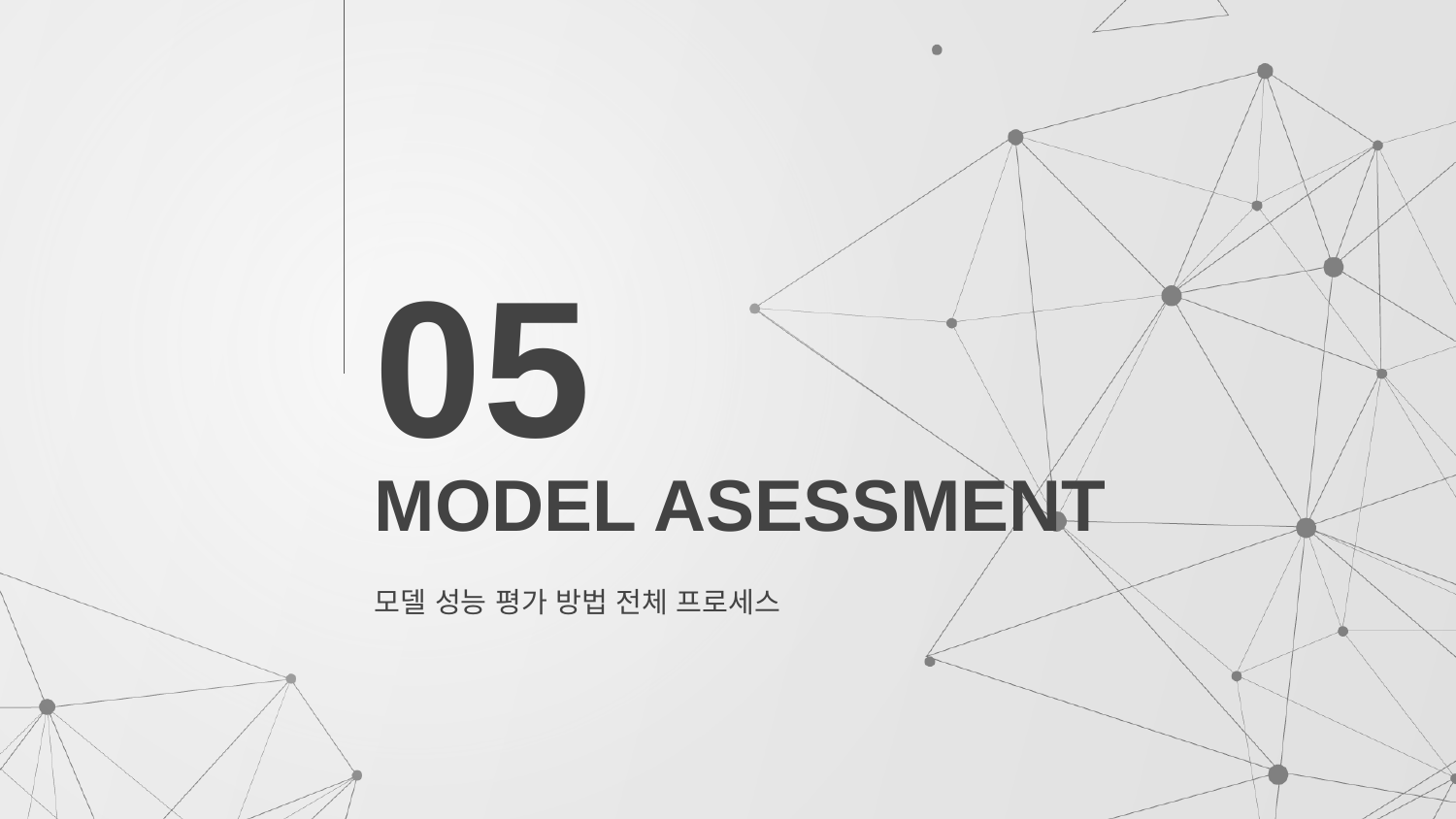

05
# MODEL ASESSMENT
모델 성능 평가 방법 전체 프로세스